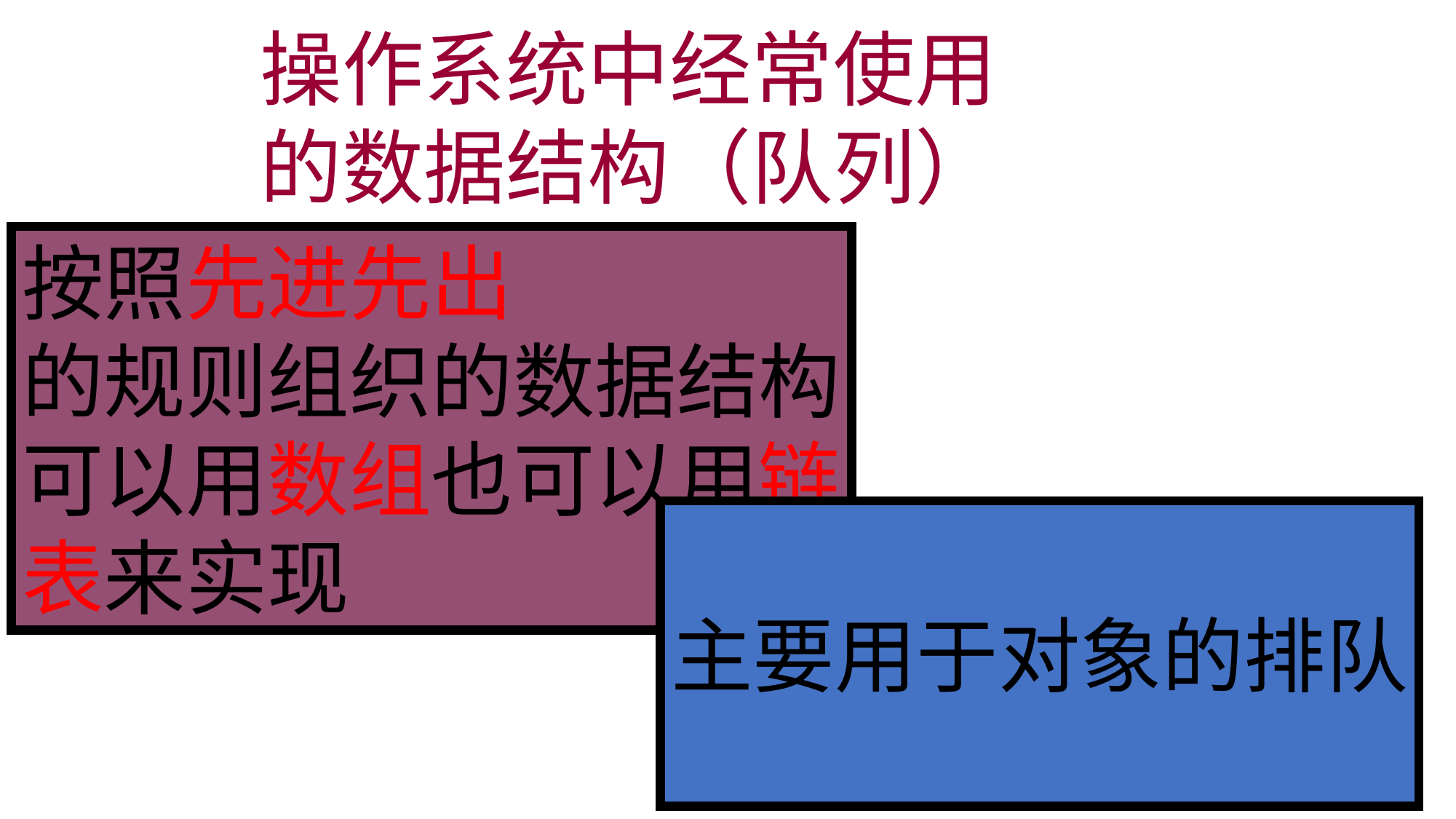

操作系统中经常使用
的数据结构（队列）
按照先进先出
的规则组织的数据结构
可以用数组也可以用链
表来实现

主要用于对象的排队